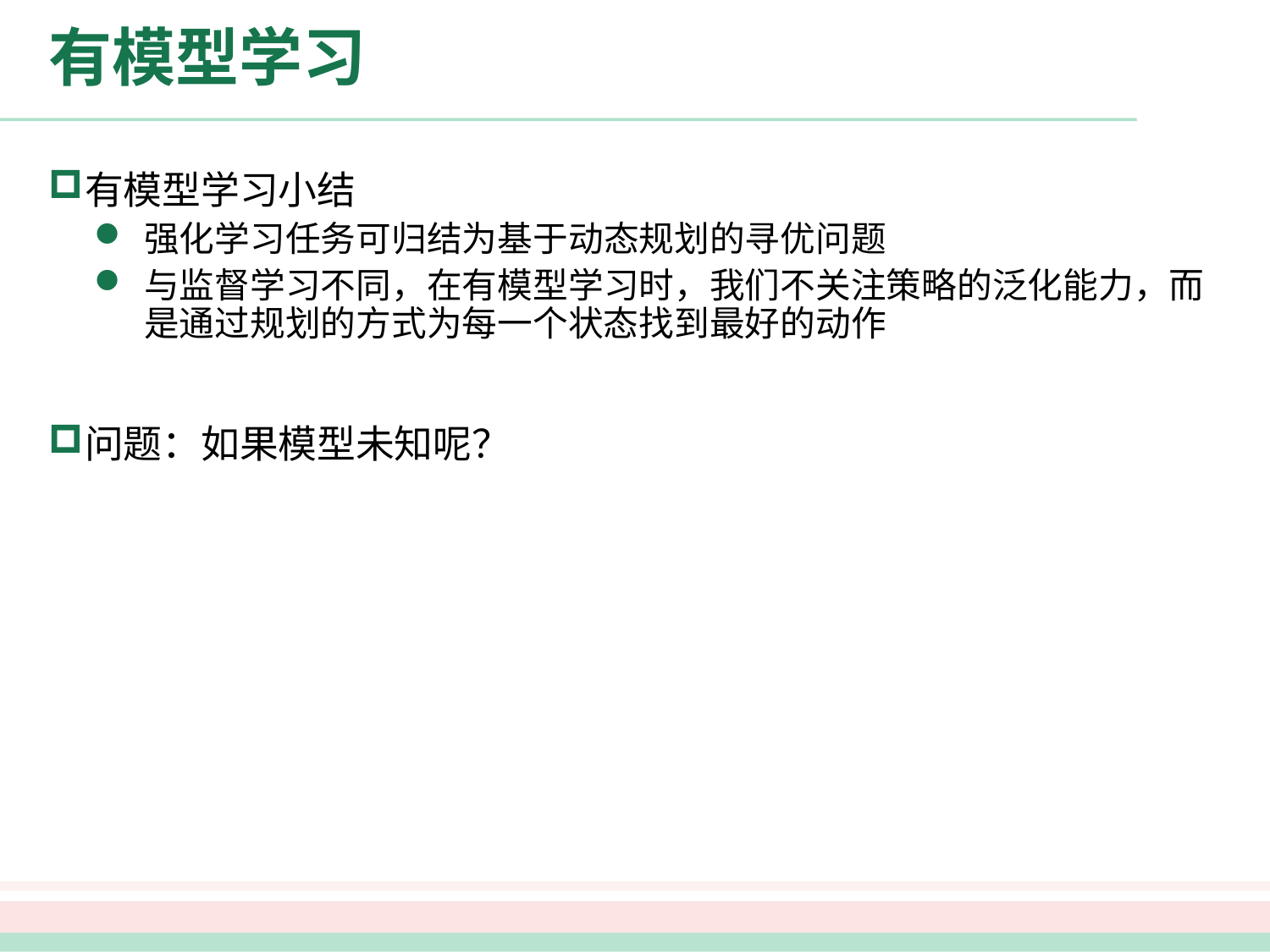

# 有模型学习

有模型学习小结
强化学习任务可归结为基于动态规划的寻优问题
与监督学习不同，在有模型学习时，我们不关注策略的泛化能力，而是通过规划的方式为每一个状态找到最好的动作

问题：如果模型未知呢？